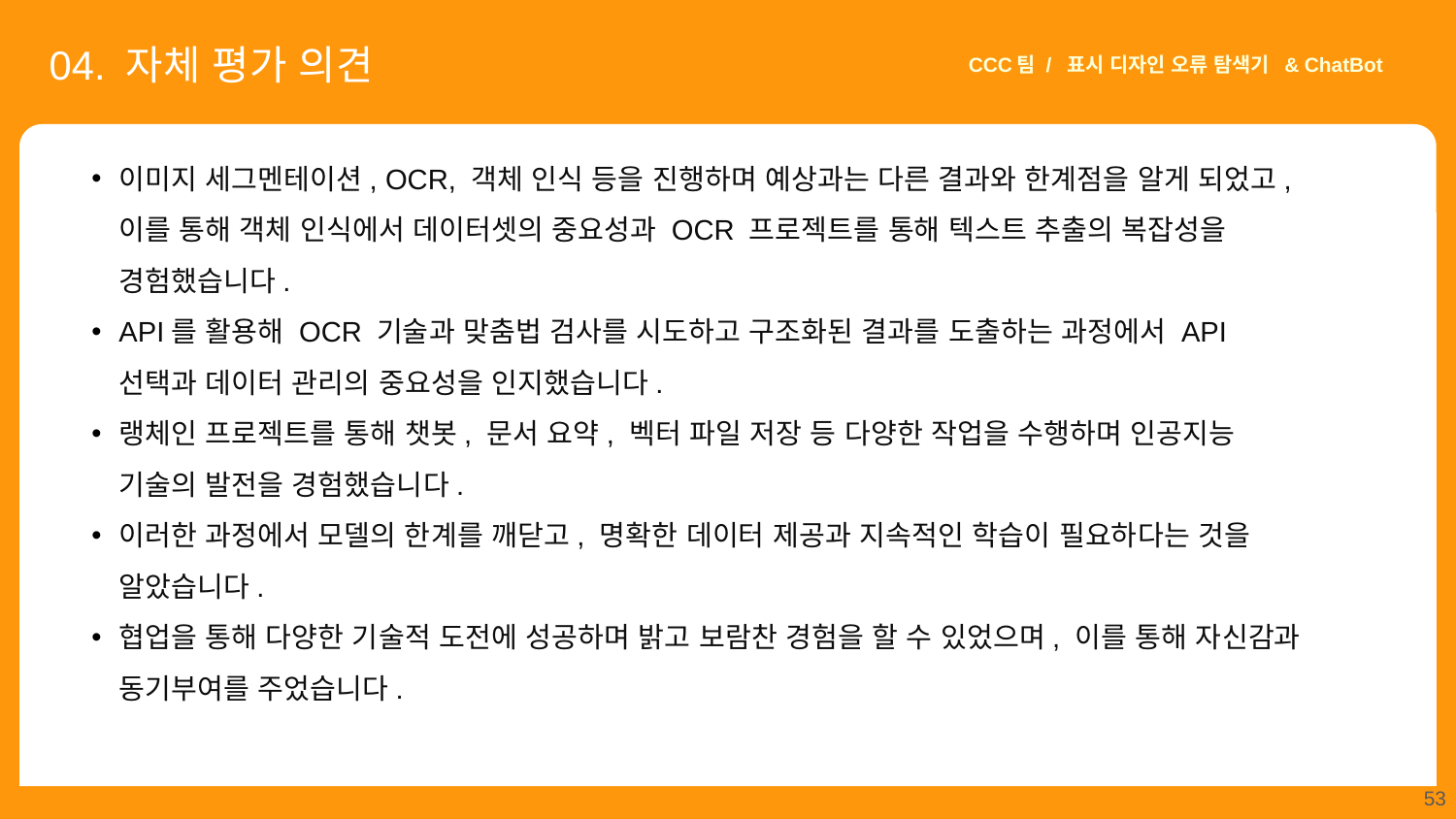

04. 자체 평가 의견
CCC팀 /  표시 디자인 오류 탐색기  & ChatBot
이미지 세그멘테이션, OCR, 객체 인식 등을 진행하며 예상과는 다른 결과와 한계점을 알게 되었고, 이를 통해 객체 인식에서 데이터셋의 중요성과 OCR 프로젝트를 통해 텍스트 추출의 복잡성을 경험했습니다.
API를 활용해 OCR 기술과 맞춤법 검사를 시도하고 구조화된 결과를 도출하는 과정에서 API 선택과 데이터 관리의 중요성을 인지했습니다.
랭체인 프로젝트를 통해 챗봇, 문서 요약, 벡터 파일 저장 등 다양한 작업을 수행하며 인공지능 기술의 발전을 경험했습니다.
이러한 과정에서 모델의 한계를 깨닫고, 명확한 데이터 제공과 지속적인 학습이 필요하다는 것을 알았습니다.
협업을 통해 다양한 기술적 도전에 성공하며 밝고 보람찬 경험을 할 수 있었으며, 이를 통해 자신감과 동기부여를 주었습니다.